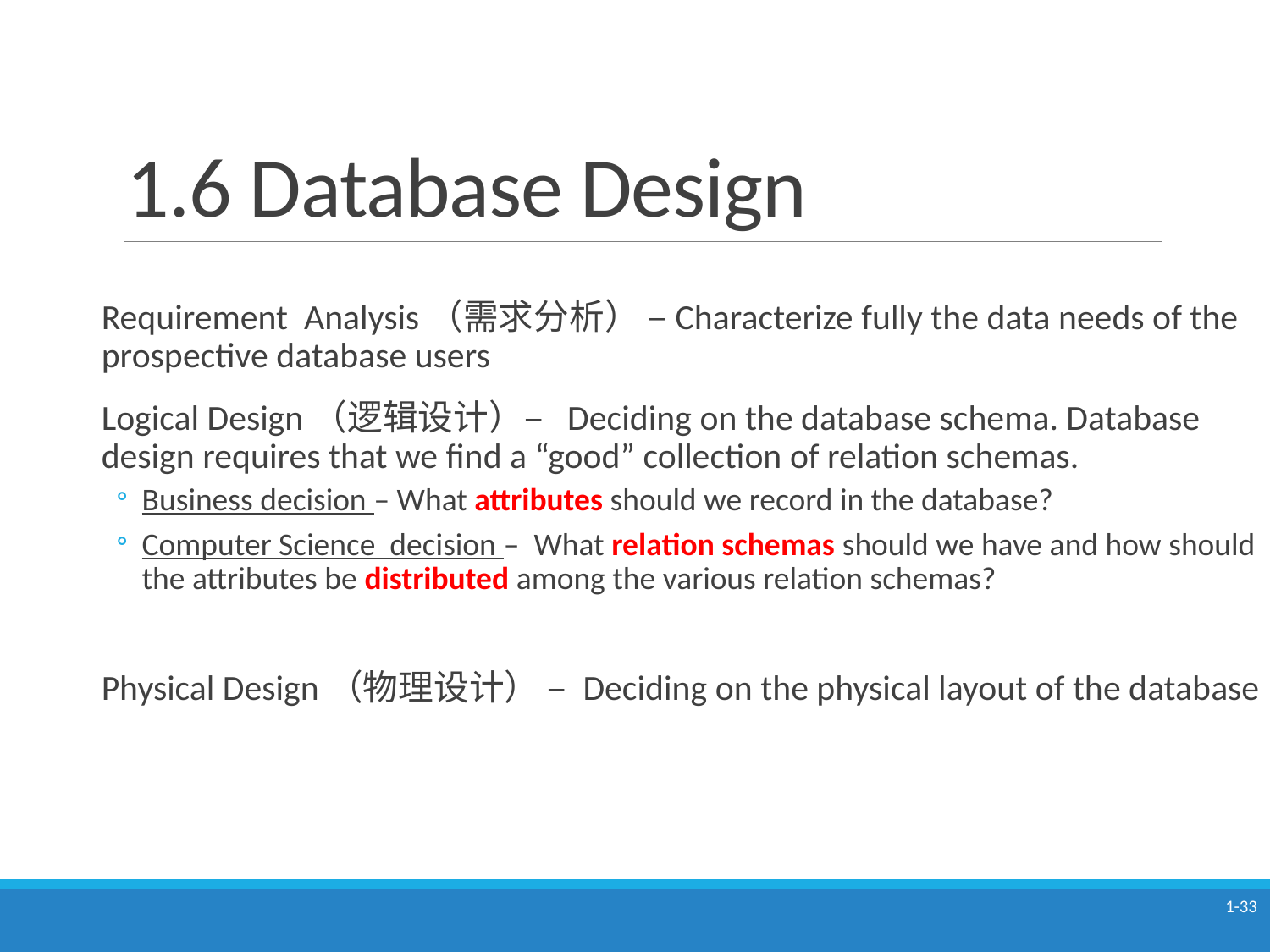

# 1.6 Database Design

Requirement  Analysis（需求分析） –Characterize fully the data needs of the prospective database users
Logical Design（逻辑设计）–  Deciding on the database schema. Database design requires that we find a “good” collection of relation schemas.
Business decision – What attributes should we record in the database?
Computer Science  decision –  What relation schemas should we have and how should the attributes be distributed among the various relation schemas?

Physical Design（物理设计） – Deciding on the physical layout of the database
1-33